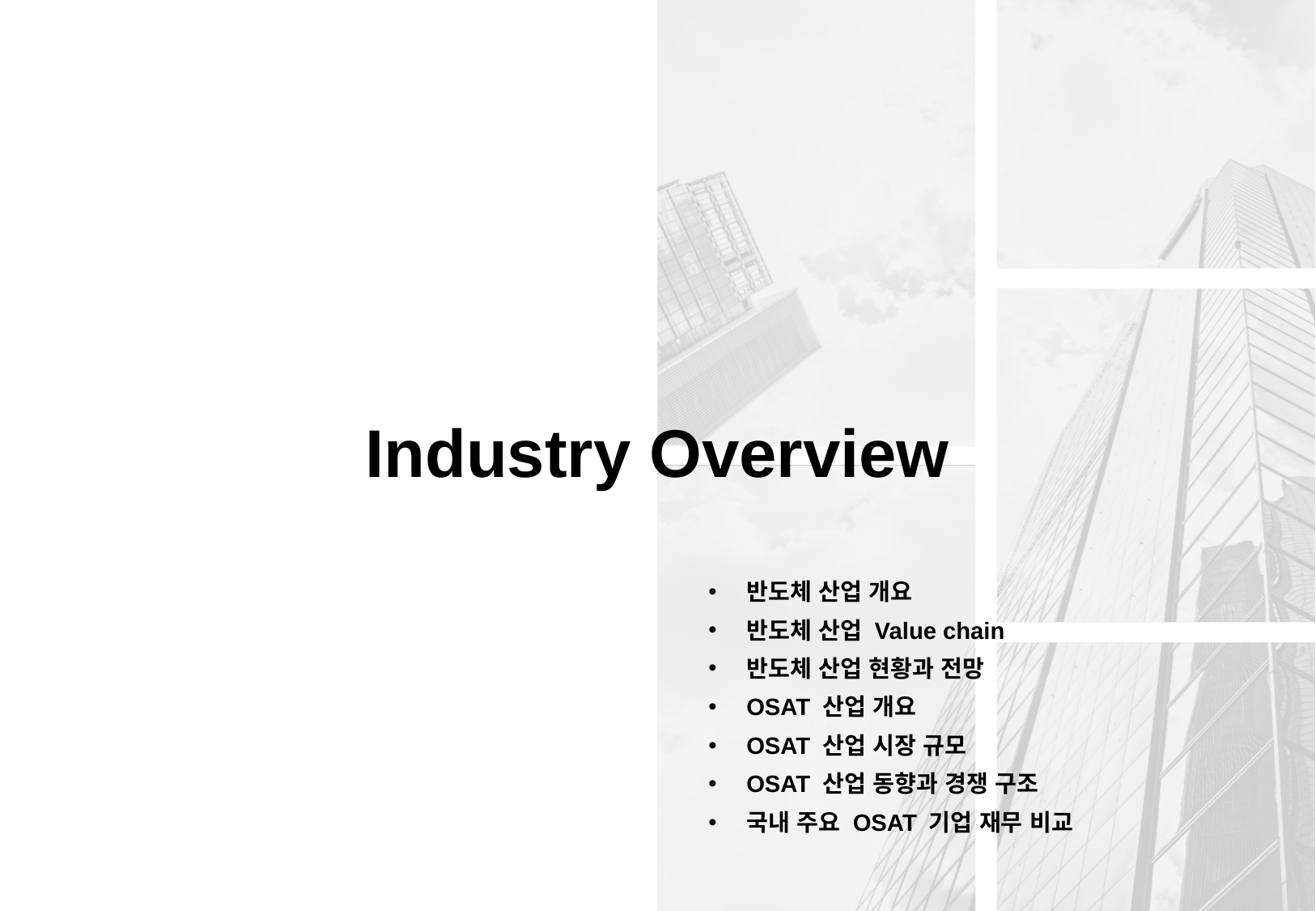

Industry Overview
반도체 산업 개요
반도체 산업 Value chain
반도체 산업 현황과 전망
OSAT 산업 개요
OSAT 산업 시장 규모
OSAT 산업 동향과 경쟁 구조
국내 주요 OSAT 기업 재무 비교